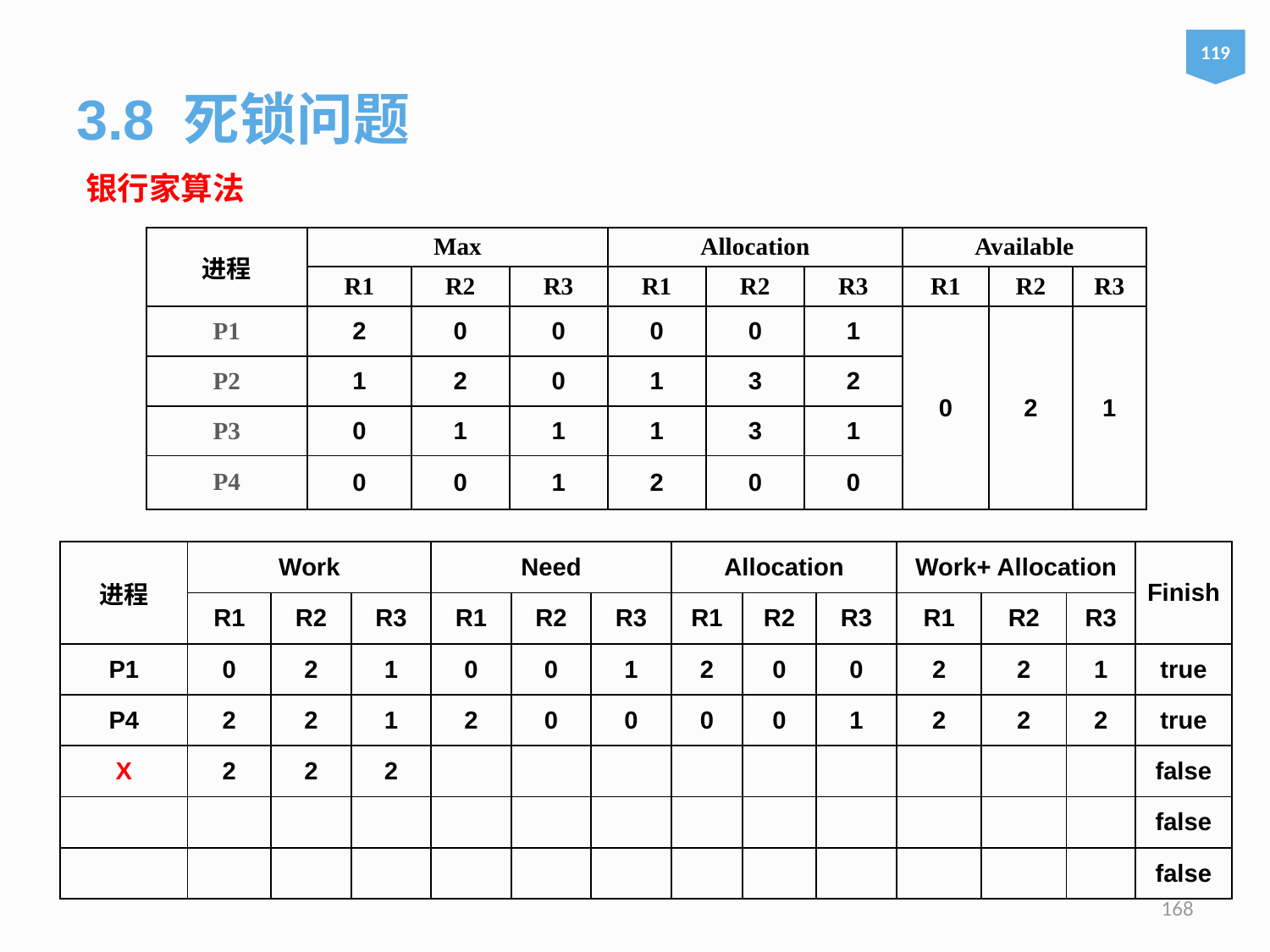

119
3.8 死锁问题
银行家算法

| 进程 | Max |  |  | Allocation |  |  | Available |  |  |
| --- | --- | --- | --- | --- | --- | --- | --- | --- | --- |
|  | R1 | R2 | R3 | R1 | R2 | R3 | R1 | R2 | R3 |
| P1 | 2 | 0 | 0 | 0 | 0 | 1 | 0 | 2 | 1 |
| P2 | 1 | 2 | 0 | 1 | 3 | 2 | 1 | 3 | 2 |
| P3 | 0 | 1 | 1 | 1 | 3 | 1 | 1 | 3 | 1 |
| P4 | 0 | 0 | 1 | 2 | 0 | 0 | 2 | 0 | 0 |
| 进程 | Work |  |  | Need |  |  | Allocation |  |  | Work+ Allocation |  |  | Finish |
| --- | --- | --- | --- | --- | --- | --- | --- | --- | --- | --- | --- | --- | --- |
|  | R1 | R2 | R3 | R1 | R2 | R3 | R1 | R2 | R3 | R1 | R2 | R3 |  |
| P1 | 0 | 2 | 1 | 0 | 0 | 1 | 2 | 0 | 0 | 2 | 2 | 1 | true |
| P4 | 2 | 2 | 1 | 2 | 0 | 0 | 0 | 0 | 1 | 2 | 2 | 2 | true |
| X | 2 | 2 | 2 |  |  |  |  |  |  |  |  |  | false |
|  |  |  |  |  |  |  |  |  |  |  |  |  | false |
|  |  |  |  |  |  |  |  |  |  |  |  |  | false |
168